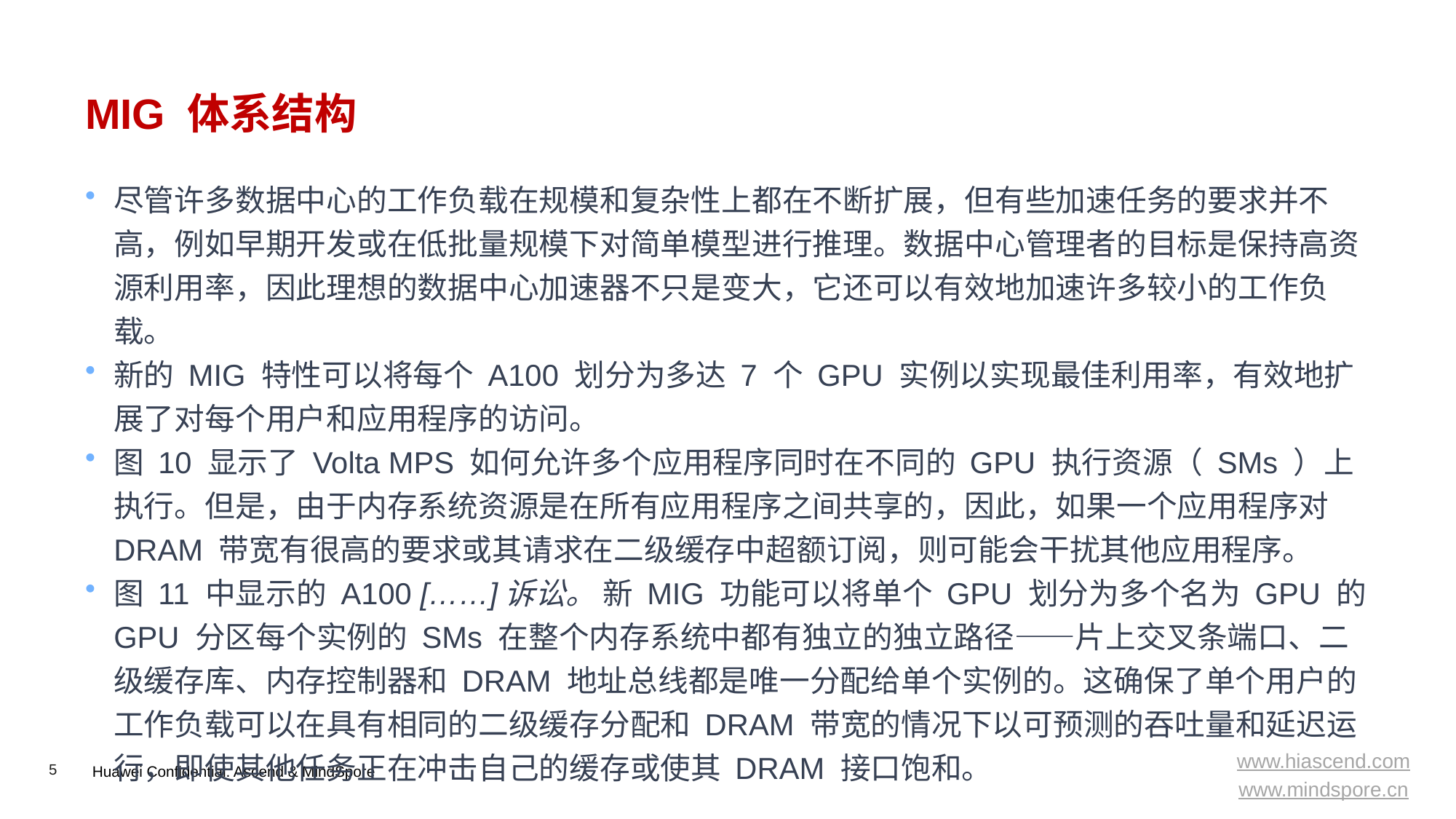

# MIG 体系结构
尽管许多数据中心的工作负载在规模和复杂性上都在不断扩展，但有些加速任务的要求并不高，例如早期开发或在低批量规模下对简单模型进行推理。数据中心管理者的目标是保持高资源利用率，因此理想的数据中心加速器不只是变大，它还可以有效地加速许多较小的工作负载。
新的 MIG 特性可以将每个 A100 划分为多达 7 个 GPU 实例以实现最佳利用率，有效地扩展了对每个用户和应用程序的访问。
图 10 显示了 Volta MPS 如何允许多个应用程序同时在不同的 GPU 执行资源（ SMs ）上执行。但是，由于内存系统资源是在所有应用程序之间共享的，因此，如果一个应用程序对 DRAM 带宽有很高的要求或其请求在二级缓存中超额订阅，则可能会干扰其他应用程序。
图 11 中显示的 A100 [……]诉讼。 新 MIG 功能可以将单个 GPU 划分为多个名为 GPU 的 GPU 分区每个实例的 SMs 在整个内存系统中都有独立的独立路径——片上交叉条端口、二级缓存库、内存控制器和 DRAM 地址总线都是唯一分配给单个实例的。这确保了单个用户的工作负载可以在具有相同的二级缓存分配和 DRAM 带宽的情况下以可预测的吞吐量和延迟运行，即使其他任务正在冲击自己的缓存或使其 DRAM 接口饱和。